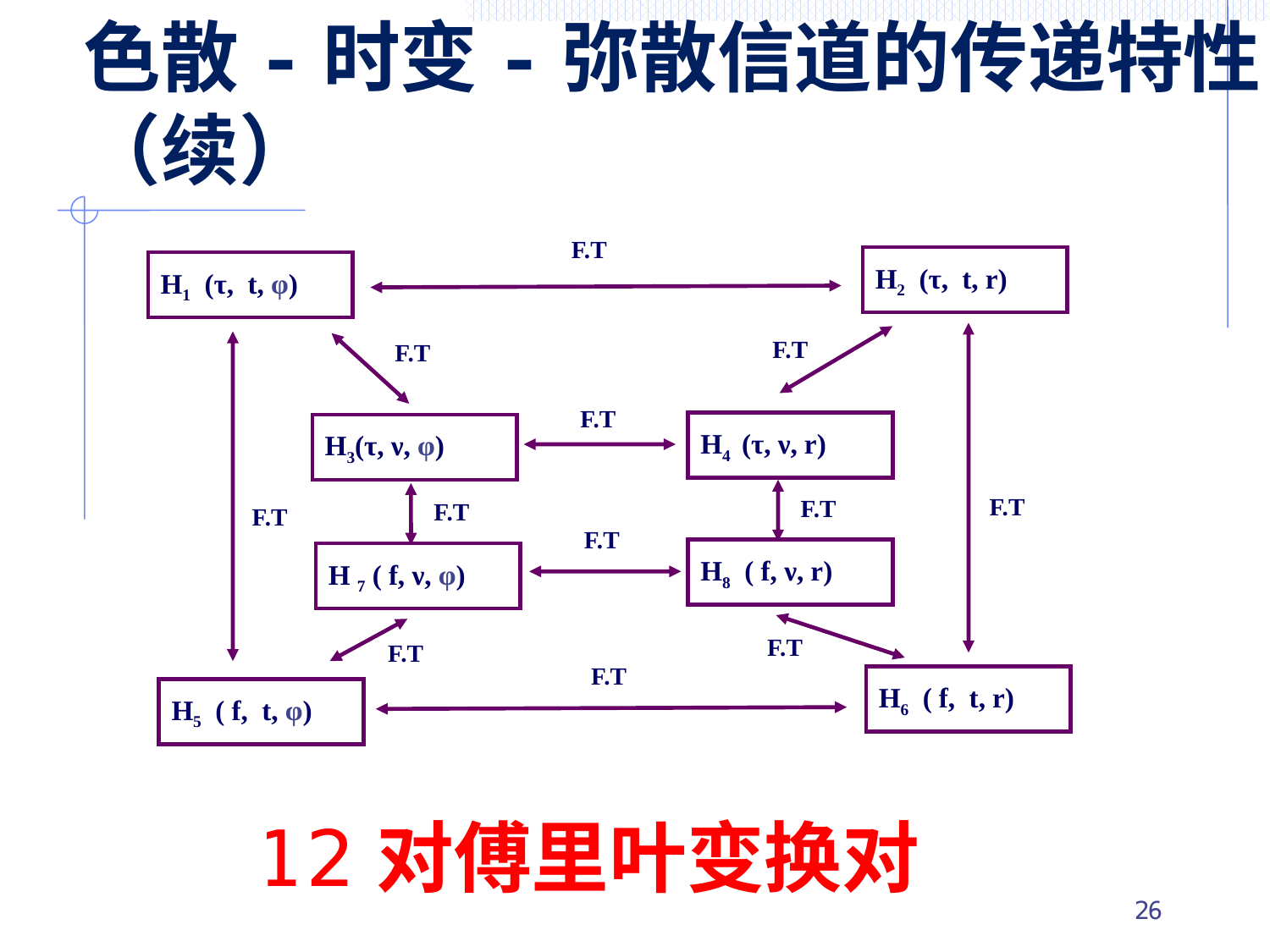

色散-时变-弥散信道的传递特性（续）
F.T
H2  (τ,  t, r)
H1  (τ,  t, φ)

F.T
F.T

F.T
H4  (τ, ν, r)
H3(τ, ν, φ)

F.T
F.T
F.T
F.T
F.T
H8  ( f, ν, r)
H 7 ( f, ν, φ)

F.T
F.T
F.T
H6  ( f,  t, r)
H5  ( f,  t, φ)

12对傅里叶变换对
26